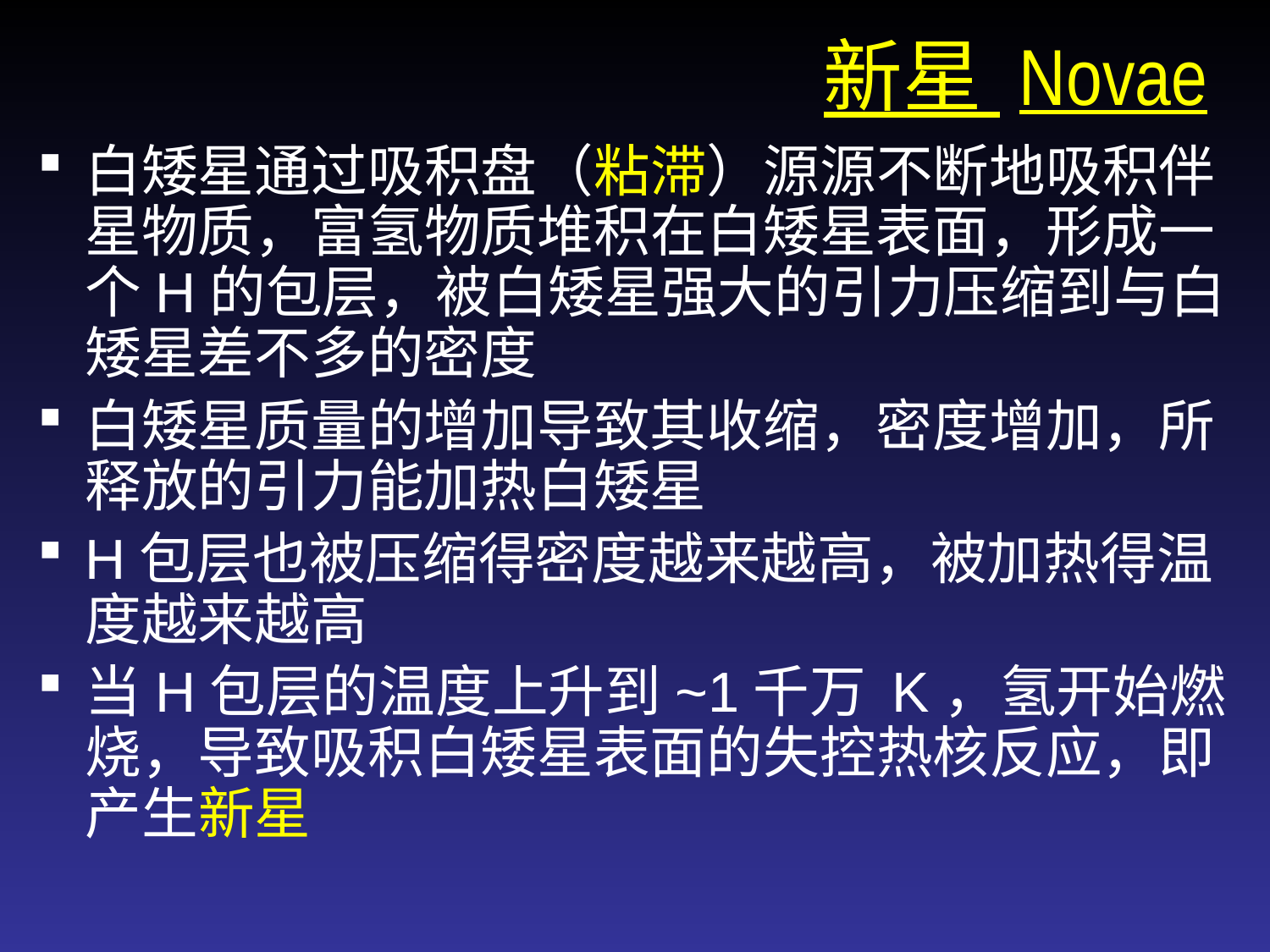

# 新星 Novae
白矮星通过吸积盘（粘滞）源源不断地吸积伴星物质，富氢物质堆积在白矮星表面，形成一个H的包层，被白矮星强大的引力压缩到与白矮星差不多的密度
白矮星质量的增加导致其收缩，密度增加，所释放的引力能加热白矮星
H包层也被压缩得密度越来越高，被加热得温度越来越高
当H包层的温度上升到~1千万 K，氢开始燃烧，导致吸积白矮星表面的失控热核反应，即产生新星